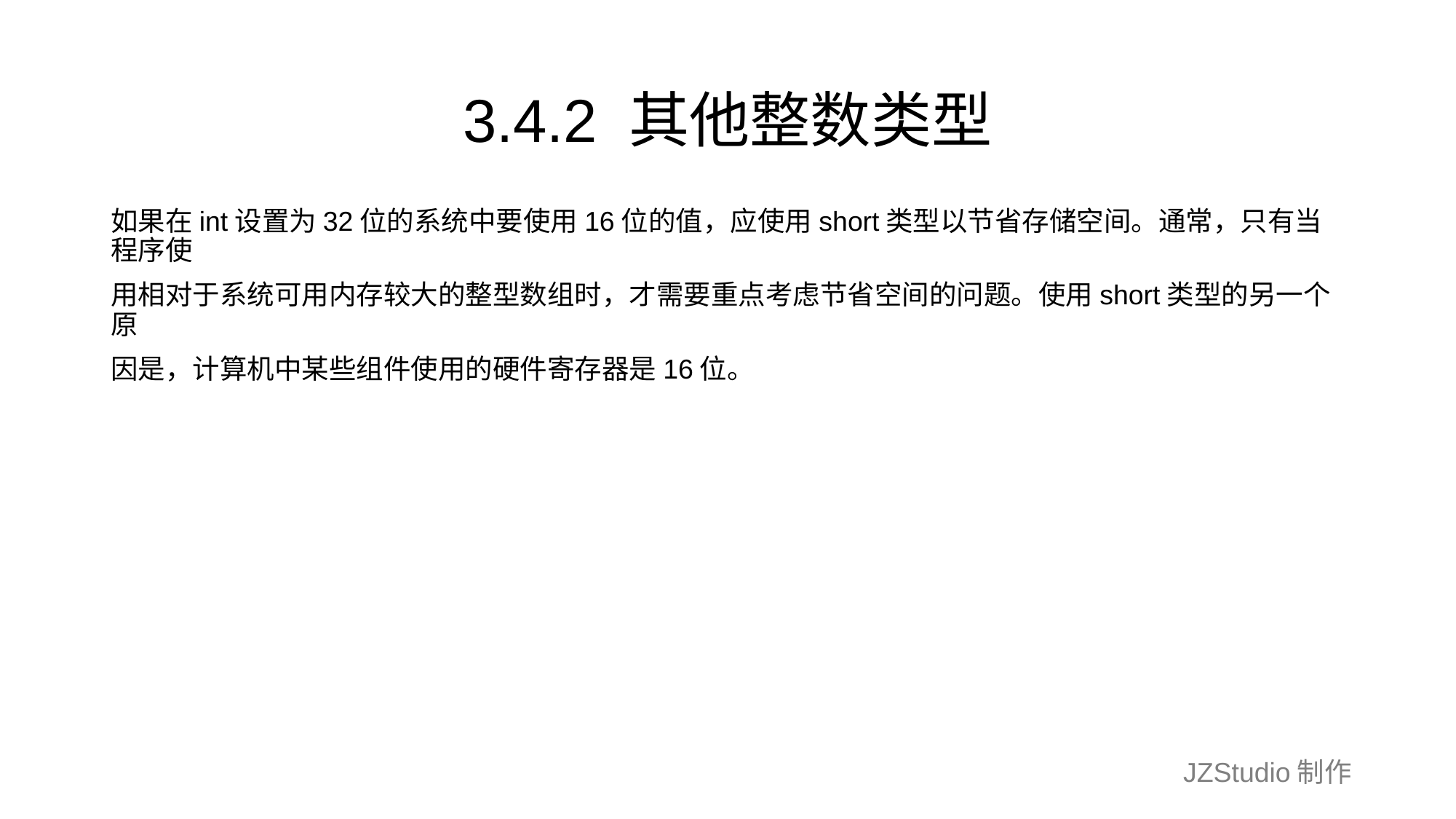

# 3.4.2 其他整数类型
如果在int设置为32位的系统中要使用16位的值，应使用short类型以节省存储空间。通常，只有当程序使
用相对于系统可用内存较大的整型数组时，才需要重点考虑节省空间的问题。使用short类型的另一个原
因是，计算机中某些组件使用的硬件寄存器是16位。